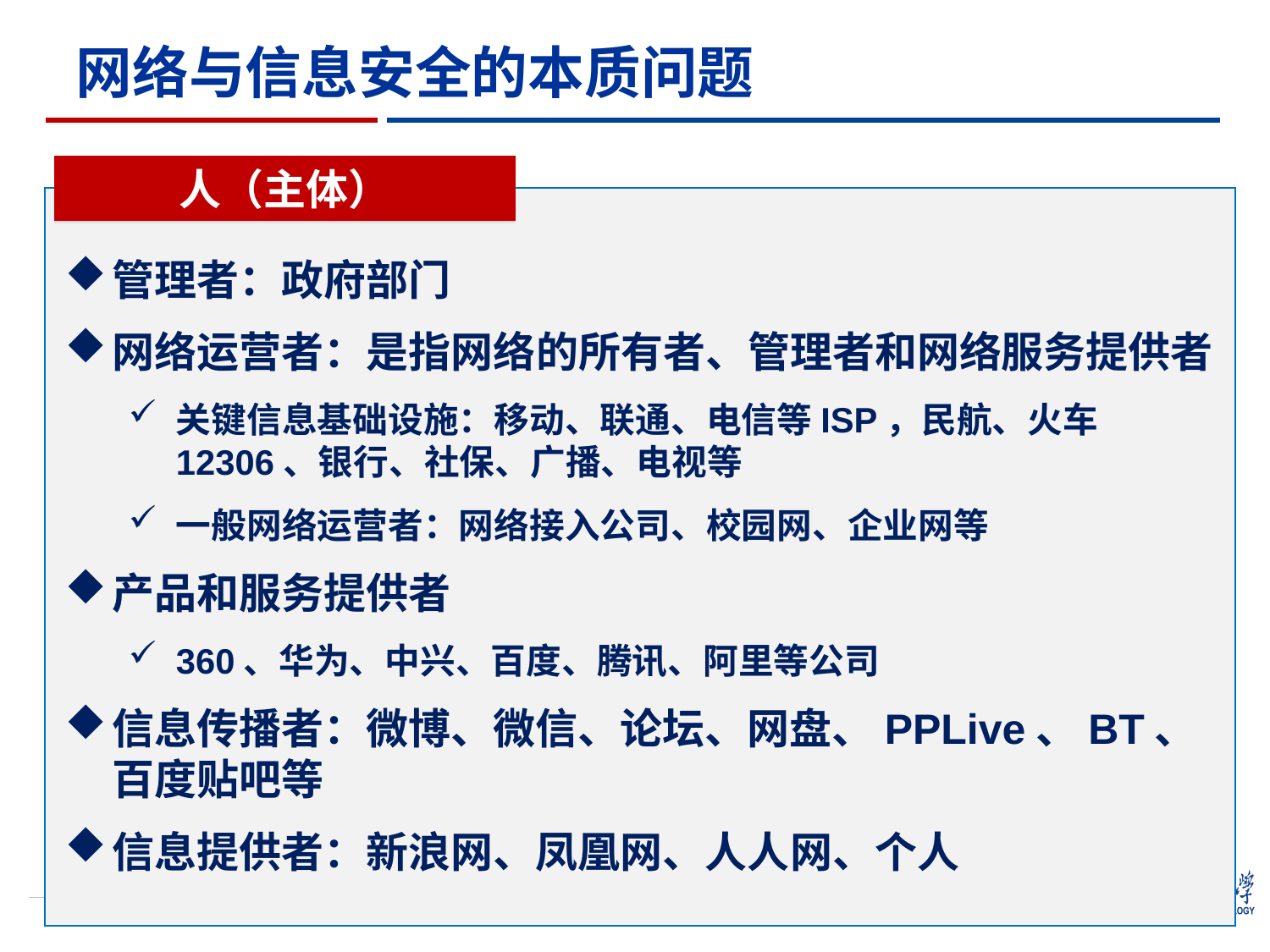

网络与信息安全的本质问题
人（主体）
管理者：政府部门
网络运营者：是指网络的所有者、管理者和网络服务提供者
关键信息基础设施：移动、联通、电信等ISP，民航、火车12306、银行、社保、广播、电视等
一般网络运营者：网络接入公司、校园网、企业网等
产品和服务提供者
360、华为、中兴、百度、腾讯、阿里等公司
信息传播者：微博、微信、论坛、网盘、PPLive、BT、百度贴吧等
信息提供者：新浪网、凤凰网、人人网、个人